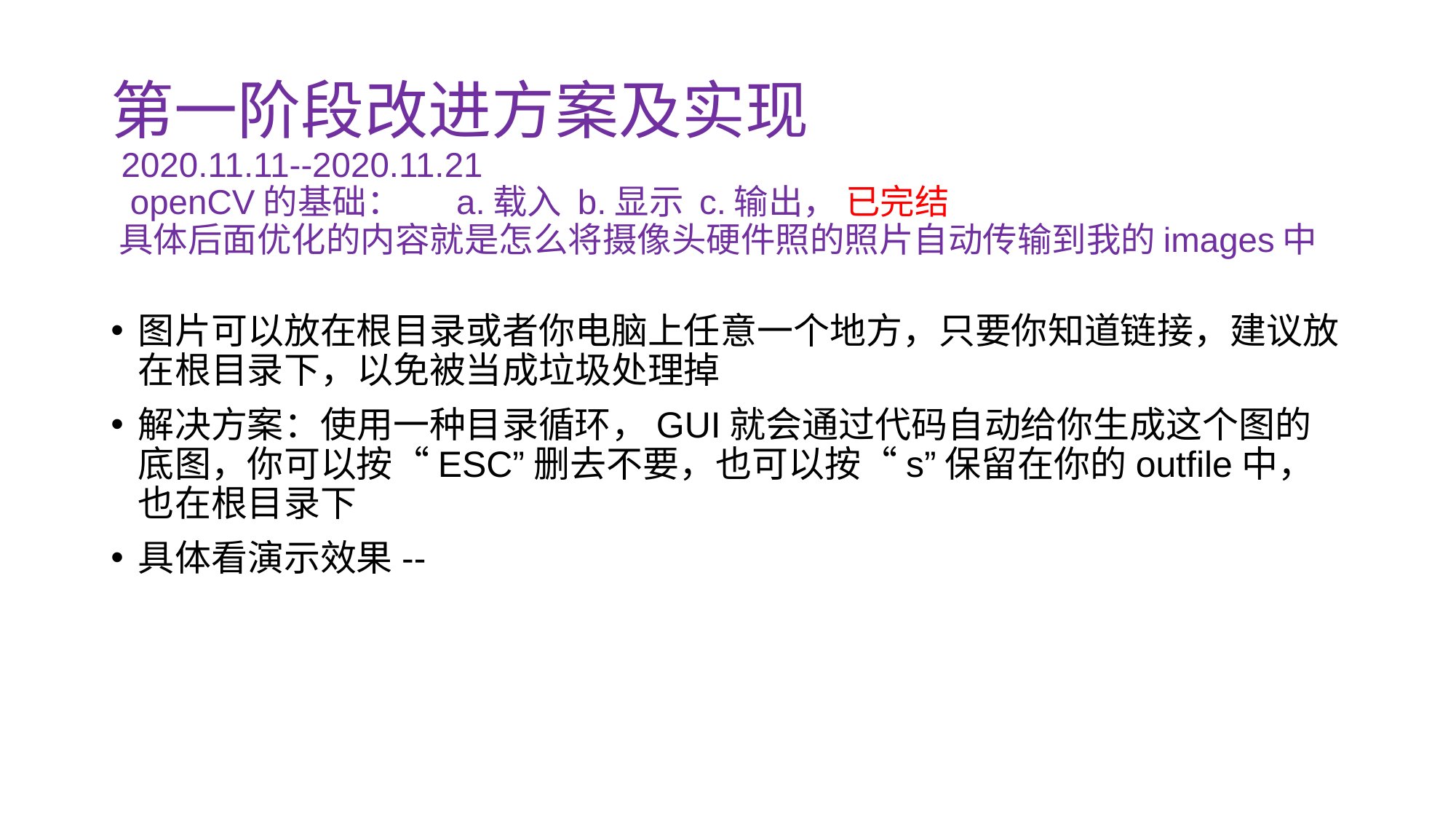

# 第一阶段改进方案及实现 2020.11.11--2020.11.21 openCV的基础：      a.载入 b.显示 c.输出， 已完结 具体后面优化的内容就是怎么将摄像头硬件照的照片自动传输到我的images中
图片可以放在根目录或者你电脑上任意一个地方，只要你知道链接，建议放在根目录下，以免被当成垃圾处理掉
解决方案：使用一种目录循环，GUI就会通过代码自动给你生成这个图的底图，你可以按“ESC”删去不要，也可以按“s”保留在你的outfile中，也在根目录下
具体看演示效果--